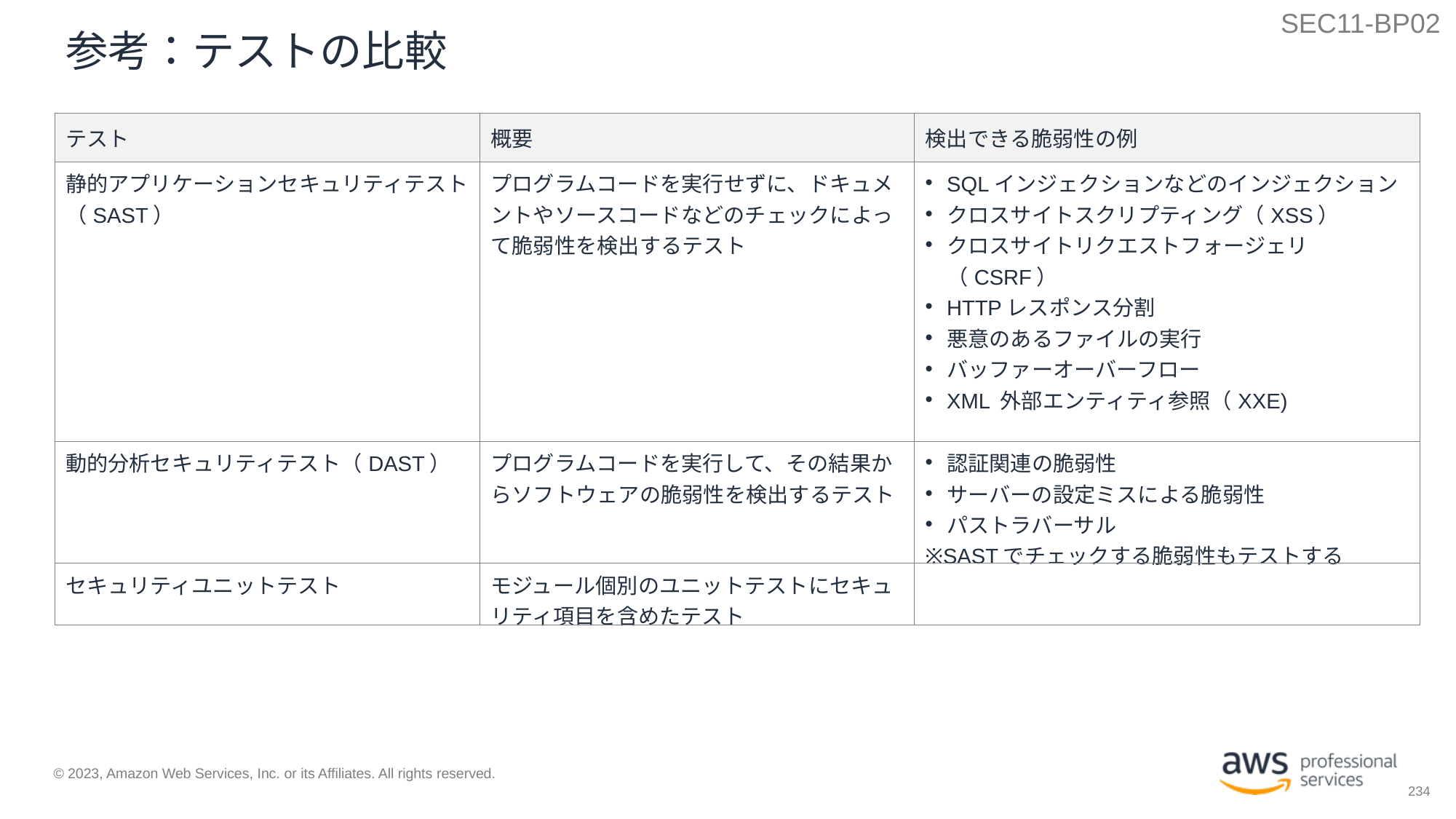

SEC11-BP02
# 参考：テストの比較
| テスト | 概要 | 検出できる脆弱性の例 |
| --- | --- | --- |
| 静的アプリケーションセキュリティテスト（SAST） | プログラムコードを実行せずに、ドキュメントやソースコードなどのチェックによって脆弱性を検出するテスト | SQLインジェクションなどのインジェクション クロスサイトスクリプティング（XSS） クロスサイトリクエストフォージェリ（CSRF） HTTPレスポンス分割 悪意のあるファイルの実行 バッファーオーバーフロー XML 外部エンティティ参照（XXE) |
| 動的分析セキュリティテスト（DAST） | プログラムコードを実行して、その結果からソフトウェアの脆弱性を検出するテスト | 認証関連の脆弱性 サーバーの設定ミスによる脆弱性 パストラバーサル ※SASTでチェックする脆弱性もテストする |
| セキュリティユニットテスト | モジュール個別のユニットテストにセキュリティ項目を含めたテスト |  |